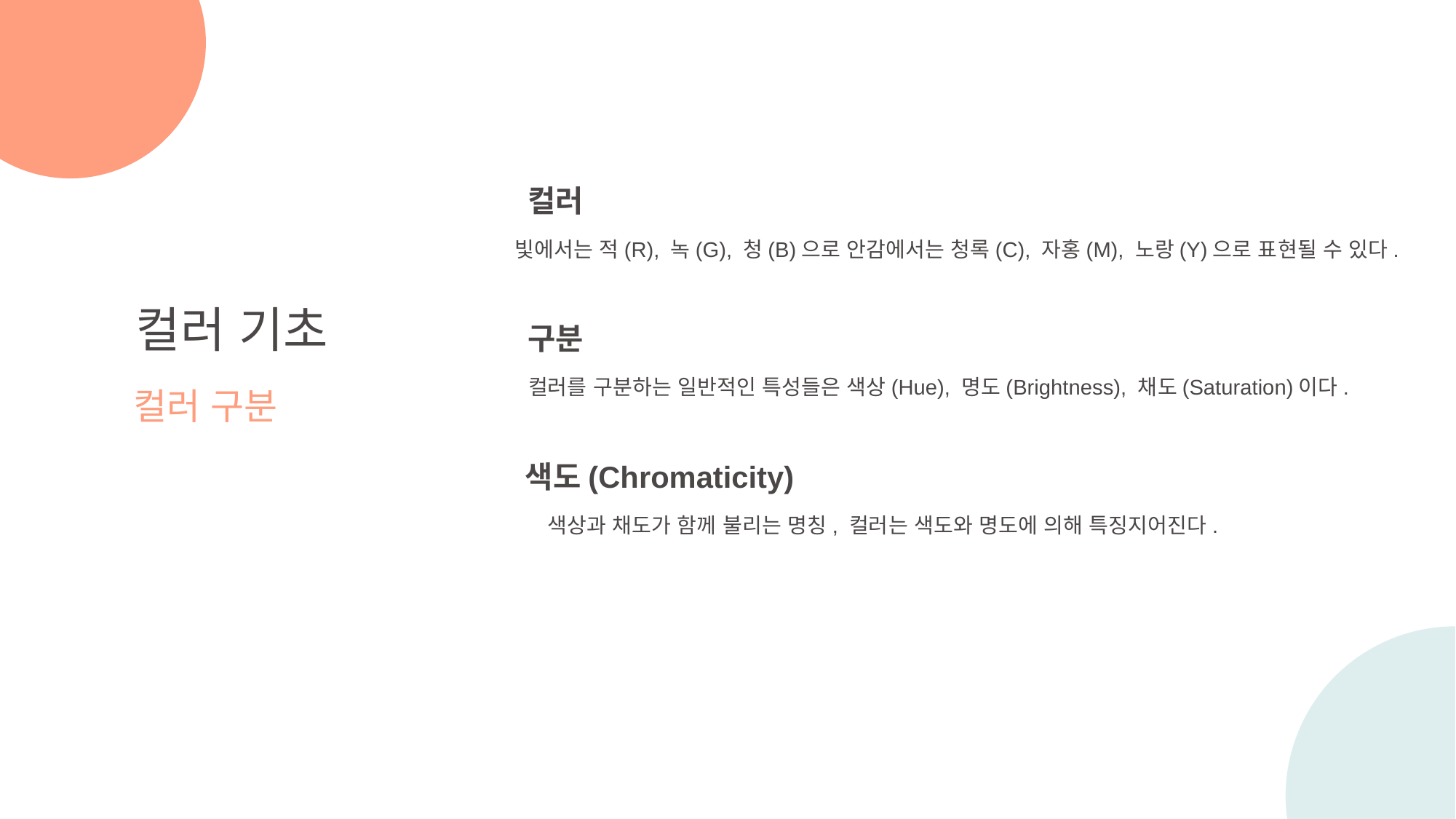

컬러
빛에서는 적(R), 녹(G), 청(B)으로 안감에서는 청록(C), 자홍(M), 노랑(Y)으로 표현될 수 있다.
컬러 기초
컬러 구분
구분
컬러를 구분하는 일반적인 특성들은 색상(Hue), 명도(Brightness), 채도(Saturation)이다.
색도(Chromaticity)
색상과 채도가 함께 불리는 명칭, 컬러는 색도와 명도에 의해 특징지어진다.